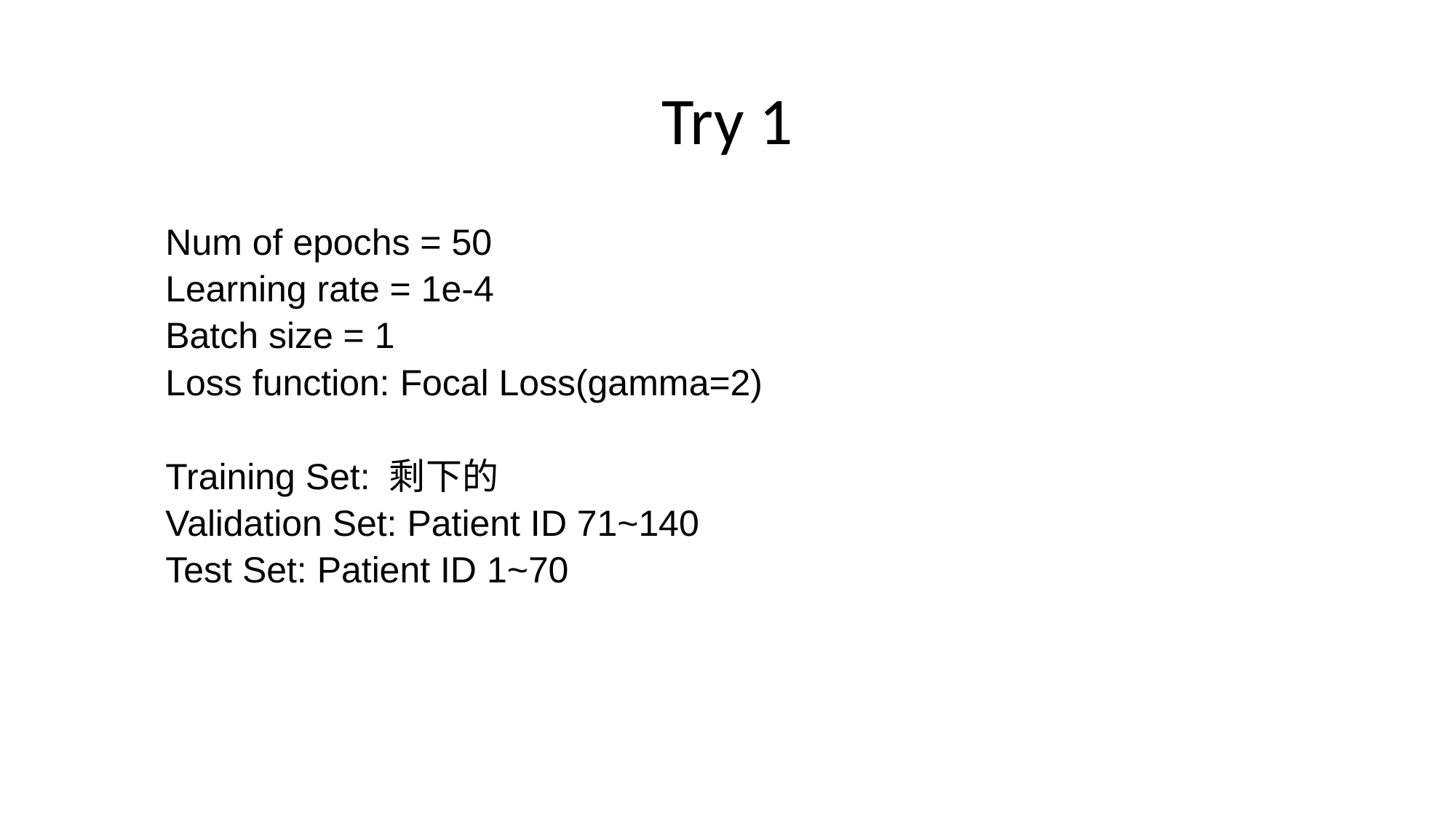

# Try 1
Num of epochs = 50
Learning rate = 1e-4
Batch size = 1
Loss function: Focal Loss(gamma=2)

Training Set: 剩下的
Validation Set: Patient ID 71~140
Test Set: Patient ID 1~70